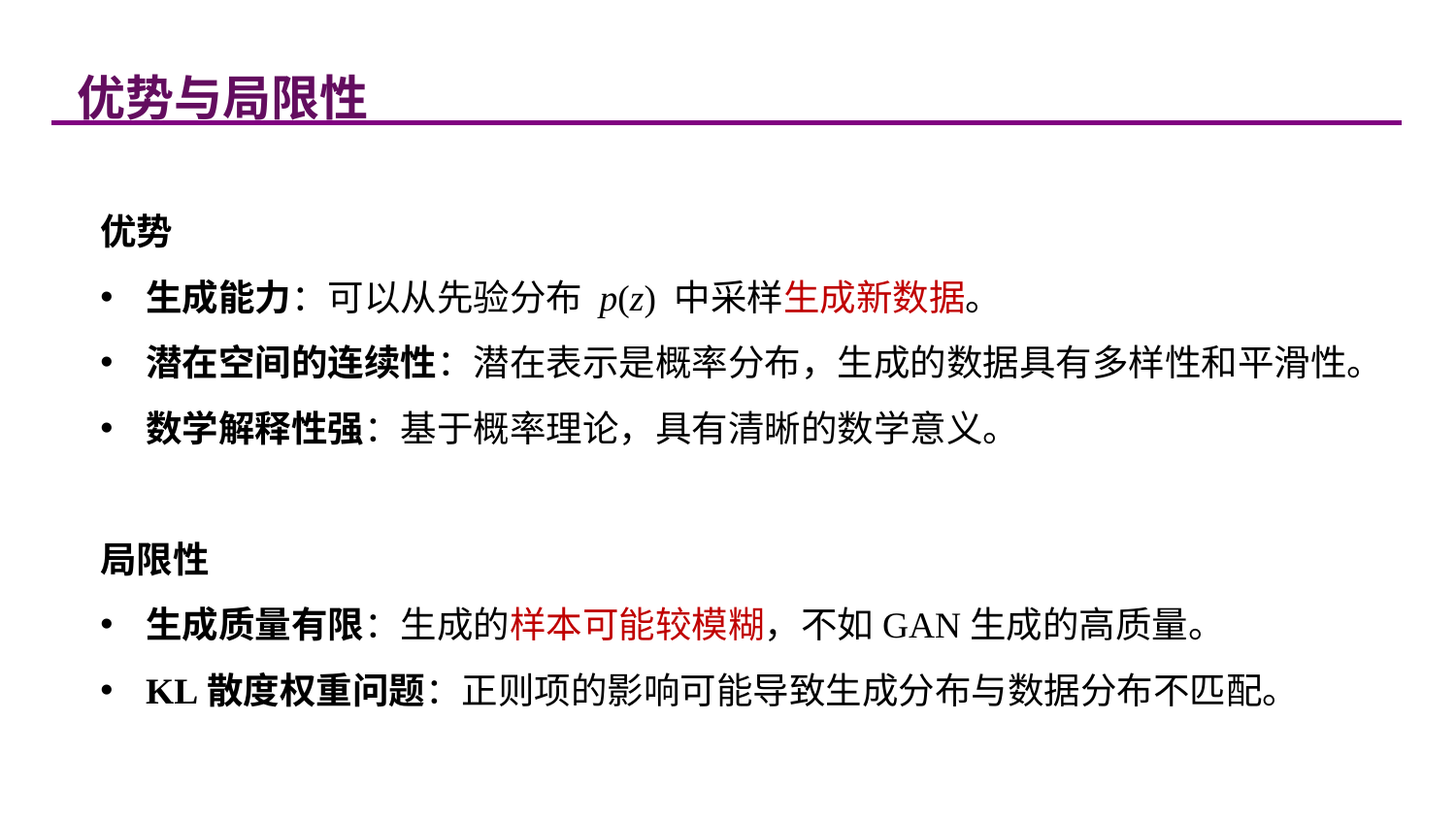

优势与局限性
优势
生成能力：可以从先验分布 p(z) 中采样生成新数据。
潜在空间的连续性：潜在表示是概率分布，生成的数据具有多样性和平滑性。
数学解释性强：基于概率理论，具有清晰的数学意义。

局限性
生成质量有限：生成的样本可能较模糊，不如GAN生成的高质量。
KL散度权重问题：正则项的影响可能导致生成分布与数据分布不匹配。